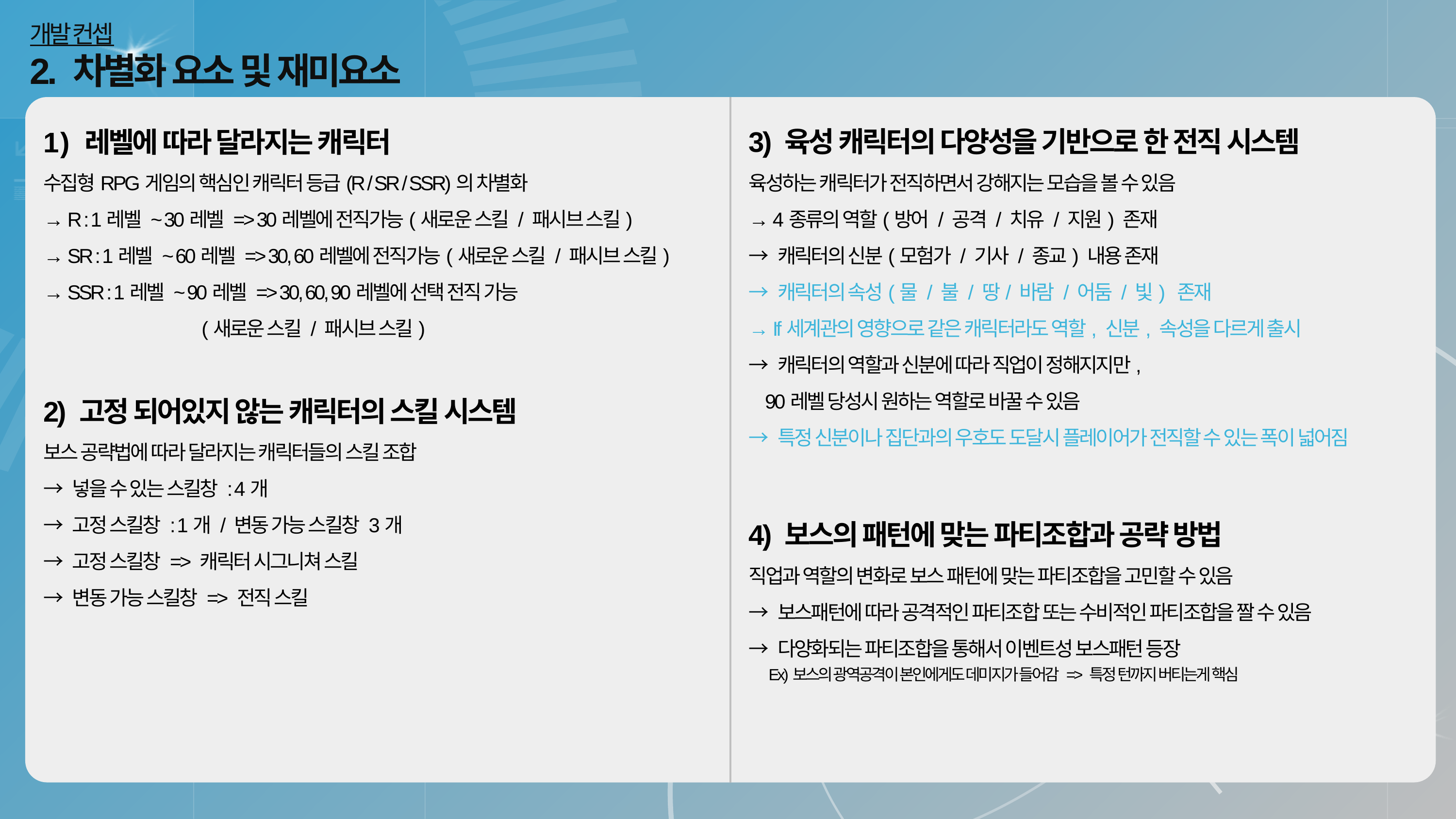

개발 컨셉
2. 차별화 요소 및 재미요소

3) 육성 캐릭터의 다양성을 기반으로 한 전직 시스템
육성하는 캐릭터가 전직하면서 강해지는 모습을 볼 수 있음
→ 4종류의 역할(방어 / 공격 / 치유 / 지원) 존재
→ 캐릭터의 신분(모험가 / 기사 / 종교) 내용 존재
→ 캐릭터의 속성(물 / 불 / 땅/ 바람 / 어둠 / 빛)  존재
→ If세계관의 영향으로 같은 캐릭터라도 역할, 신분, 속성을 다르게 출시
→ 캐릭터의 역할과 신분에 따라 직업이 정해지지만,
    90레벨 당성시 원하는 역할로 바꿀 수 있음
→ 특정 신분이나 집단과의 우호도 도달시 플레이어가 전직할 수 있는 폭이 넓어짐

4) 보스의 패턴에 맞는 파티조합과 공략 방법
직업과 역할의 변화로 보스 패턴에 맞는 파티조합을 고민할 수 있음
→ 보스패턴에 따라 공격적인 파티조합 또는 수비적인 파티조합을 짤 수 있음
→ 다양화되는 파티조합을 통해서 이벤트성 보스패턴 등장
     Ex)보스의 광역공격이 본인에게도 데미지가 들어감 => 특정 턴까지 버티는게 핵심
레벨에 따라 달라지는 캐릭터
수집형RPG게임의 핵심인 캐릭터 등급(R / SR / SSR)의 차별화
→ R : 1레벨 ~ 30레벨 => 30레벨에 전직가능(새로운 스킬 / 패시브 스킬)
→ SR : 1레벨 ~ 60레벨 => 30, 60레벨에 전직가능(새로운 스킬 / 패시브 스킬)
→ SSR : 1레벨 ~ 90레벨 => 30, 60, 90레벨에 선택 전직 가능
                                            (새로운 스킬 / 패시브 스킬)

2) 고정 되어있지 않는 캐릭터의 스킬 시스템
보스 공략법에 따라 달라지는 캐릭터들의 스킬 조합
→ 넣을 수 있는 스킬창 : 4개
→ 고정 스킬창 : 1개 / 변동 가능 스킬창 3개
→ 고정 스킬창 => 캐릭터 시그니쳐 스킬
→ 변동 가능 스킬창 => 전직 스킬